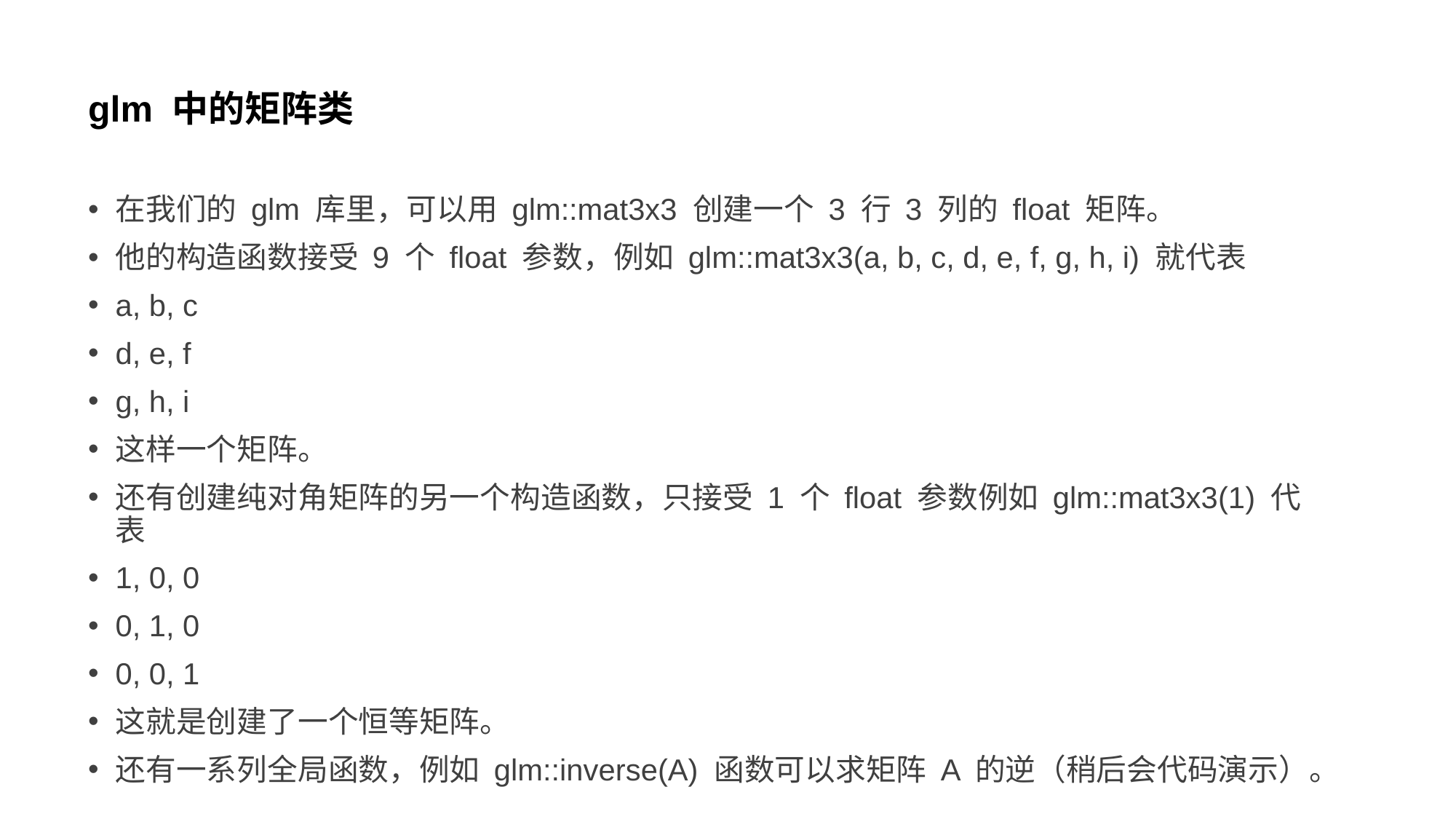

# glm 中的矩阵类
在我们的 glm 库里，可以用 glm::mat3x3 创建一个 3 行 3 列的 float 矩阵。
他的构造函数接受 9 个 float 参数，例如 glm::mat3x3(a, b, c, d, e, f, g, h, i) 就代表
a, b, c
d, e, f
g, h, i
这样一个矩阵。
还有创建纯对角矩阵的另一个构造函数，只接受 1 个 float 参数例如 glm::mat3x3(1) 代表
1, 0, 0
0, 1, 0
0, 0, 1
这就是创建了一个恒等矩阵。
还有一系列全局函数，例如 glm::inverse(A) 函数可以求矩阵 A 的逆（稍后会代码演示）。